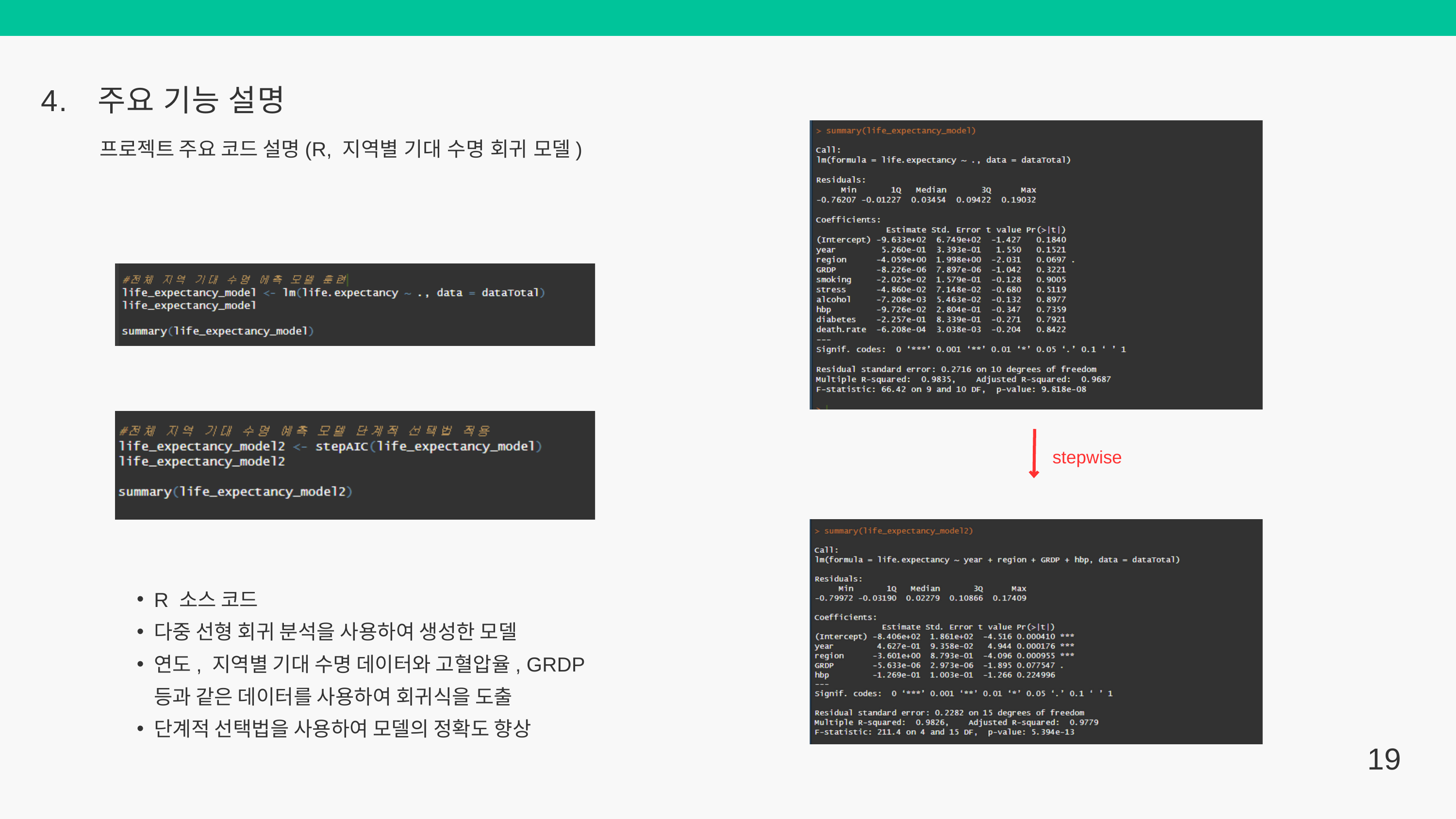

4.
주요 기능 설명

프로젝트 주요 코드 설명(R, 지역별 기대 수명 회귀 모델)

stepwise

R 소스 코드
다중 선형 회귀 분석을 사용하여 생성한 모델
연도, 지역별 기대 수명 데이터와 고혈압율, GRDP 등과 같은 데이터를 사용하여 회귀식을 도출
단계적 선택법을 사용하여 모델의 정확도 향상
19